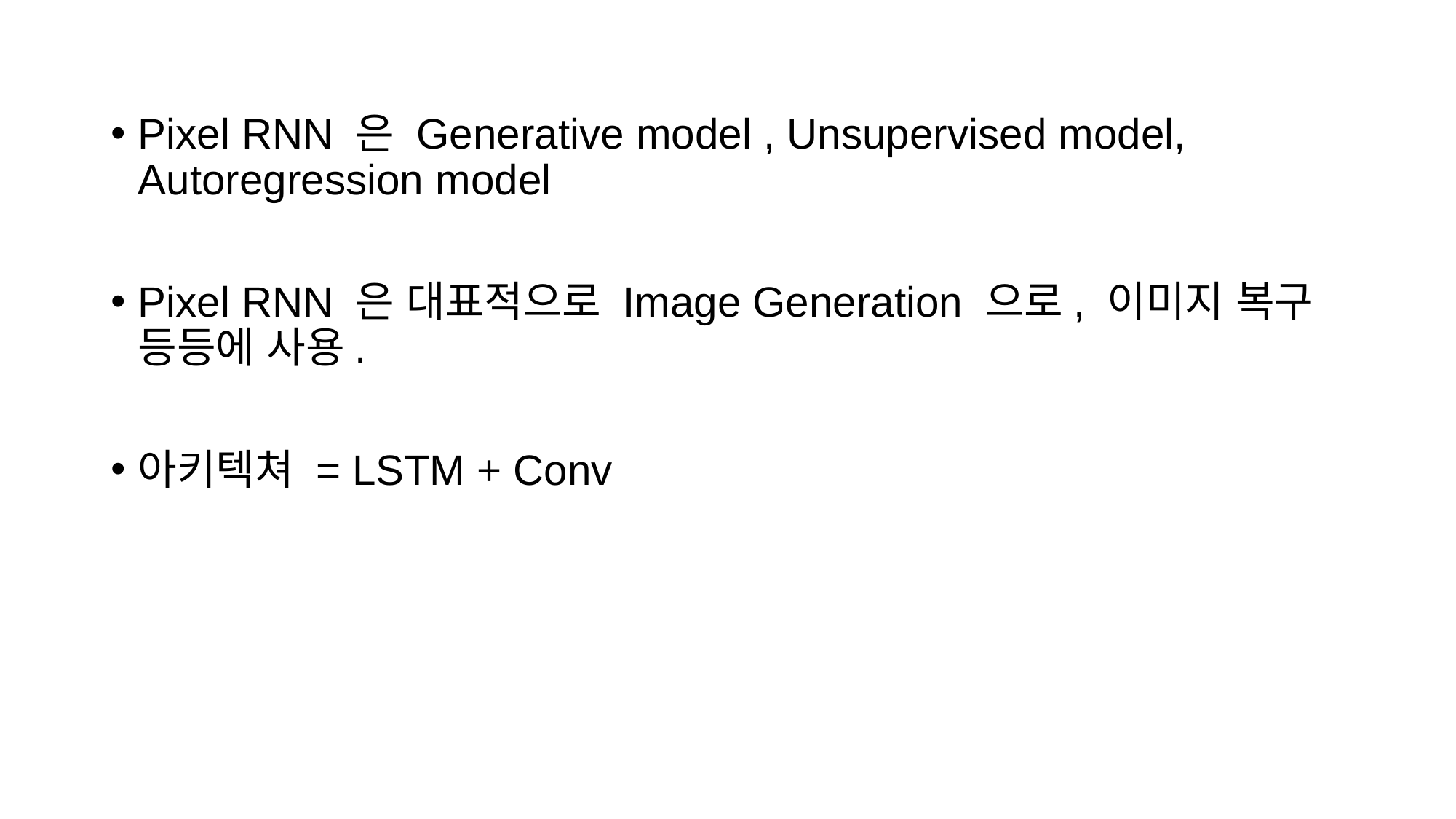

Pixel RNN 은 Generative model , Unsupervised model, Autoregression model

Pixel RNN 은 대표적으로 Image Generation 으로, 이미지 복구 등등에 사용.

아키텍쳐 = LSTM + Conv